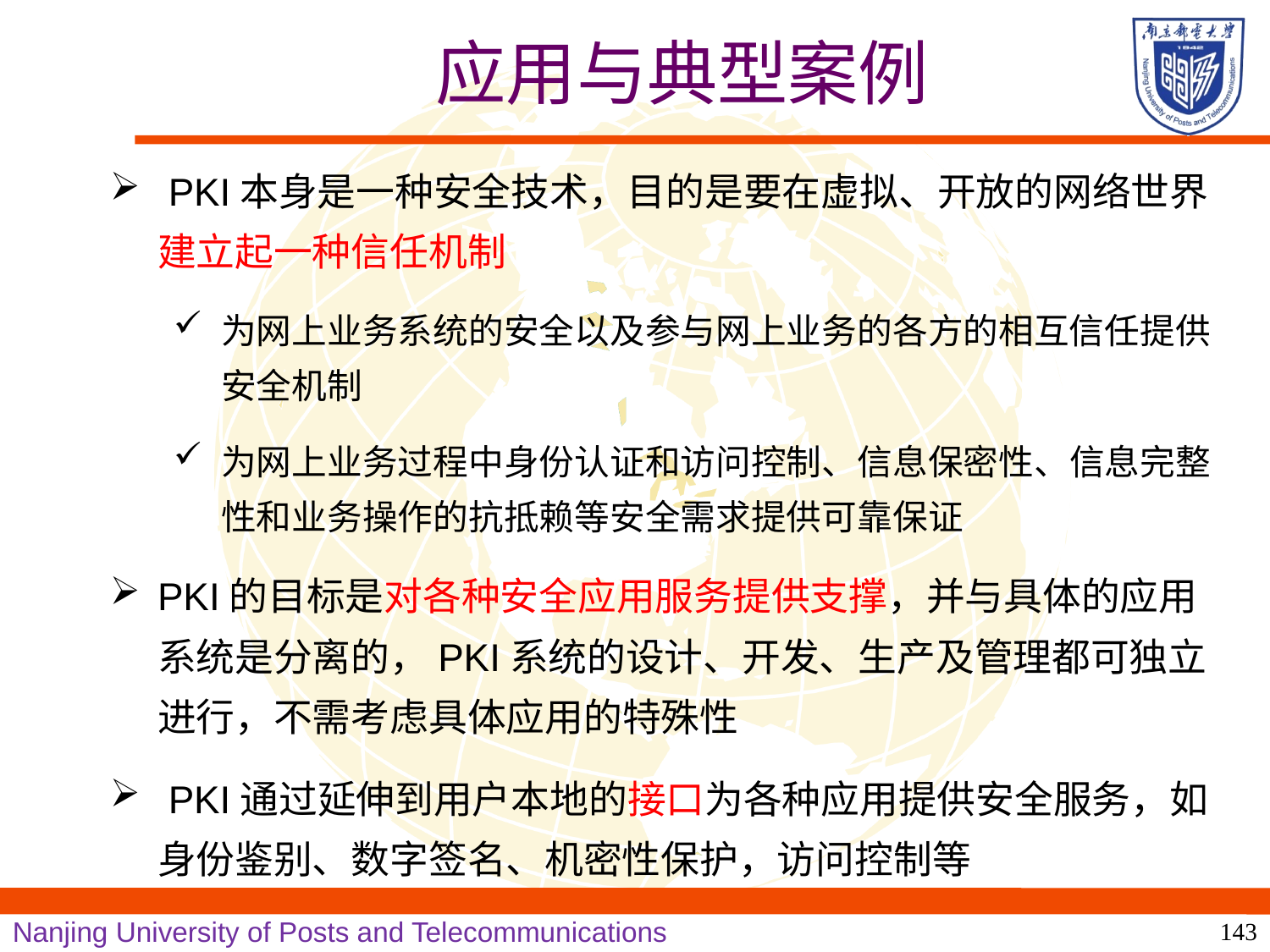

应用与典型案例
 PKI本身是一种安全技术，目的是要在虚拟、开放的网络世界建立起一种信任机制
为网上业务系统的安全以及参与网上业务的各方的相互信任提供安全机制
为网上业务过程中身份认证和访问控制、信息保密性、信息完整性和业务操作的抗抵赖等安全需求提供可靠保证
PKI的目标是对各种安全应用服务提供支撑，并与具体的应用系统是分离的，PKI系统的设计、开发、生产及管理都可独立进行，不需考虑具体应用的特殊性
 PKI通过延伸到用户本地的接口为各种应用提供安全服务，如身份鉴别、数字签名、机密性保护，访问控制等
143